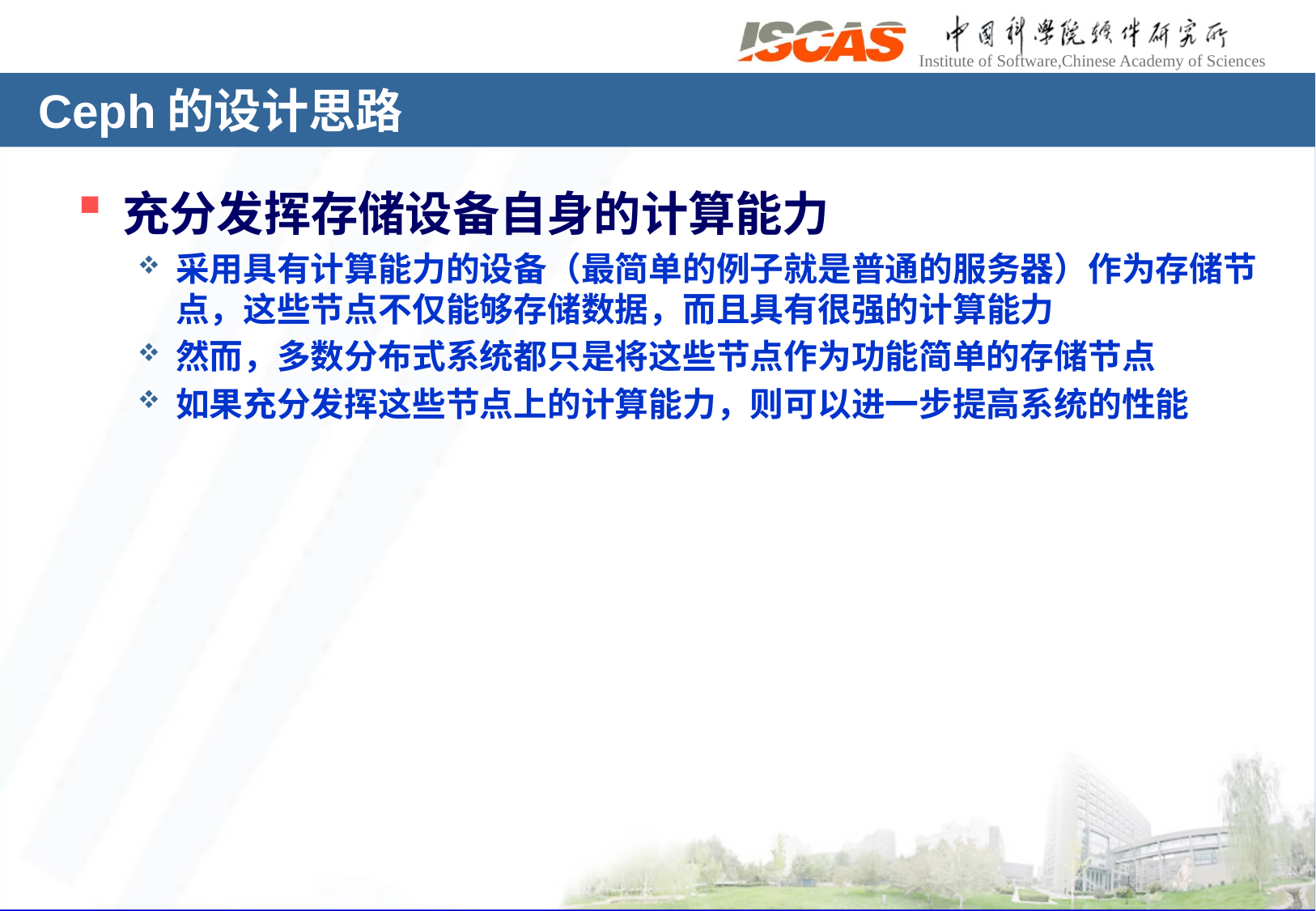

# Ceph的设计思路
充分发挥存储设备自身的计算能力
采用具有计算能力的设备（最简单的例子就是普通的服务器）作为存储节点，这些节点不仅能够存储数据，而且具有很强的计算能力
然而，多数分布式系统都只是将这些节点作为功能简单的存储节点
如果充分发挥这些节点上的计算能力，则可以进一步提高系统的性能